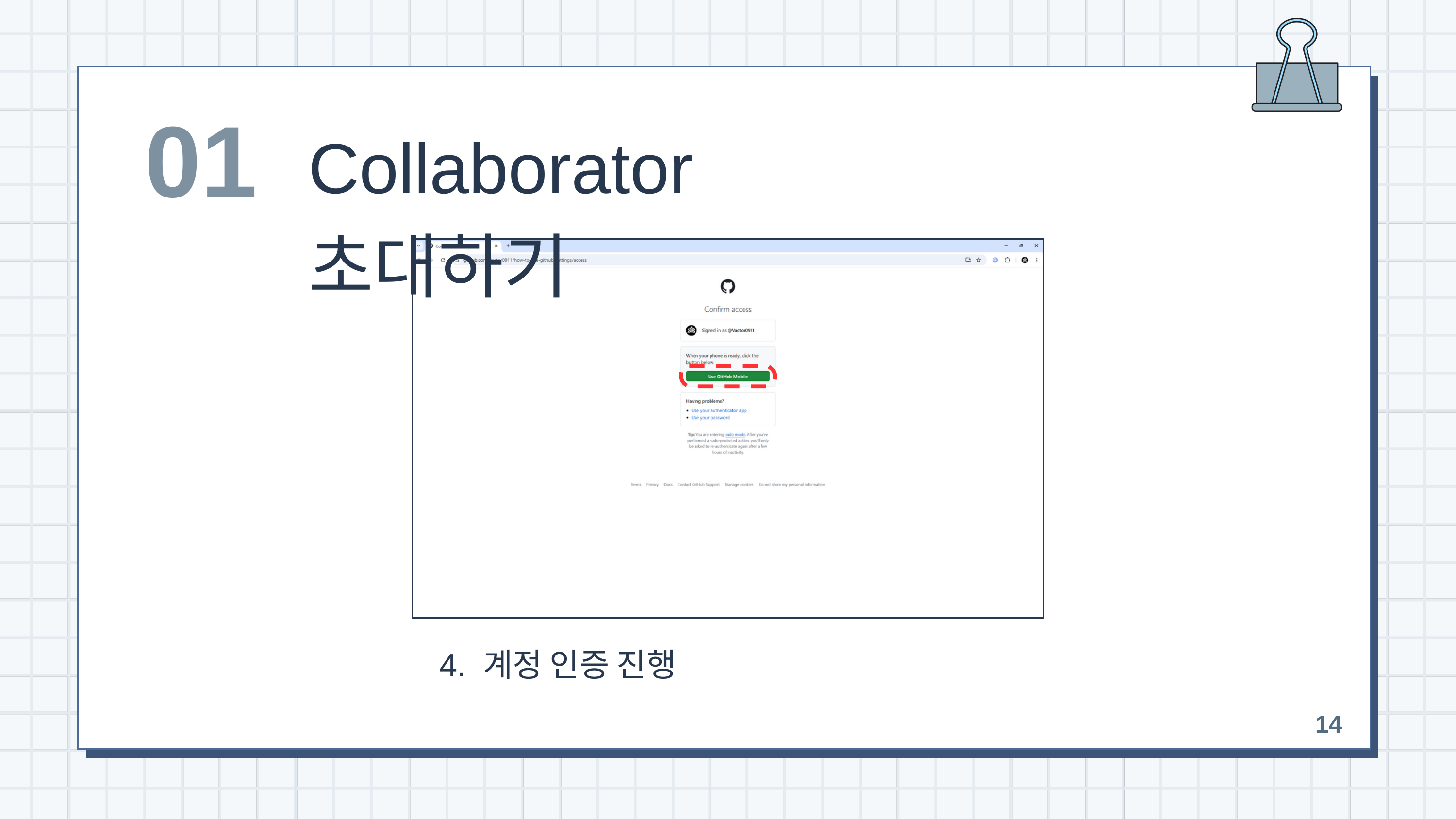

01
Collaborator 초대하기

   4. 계정 인증 진행
14